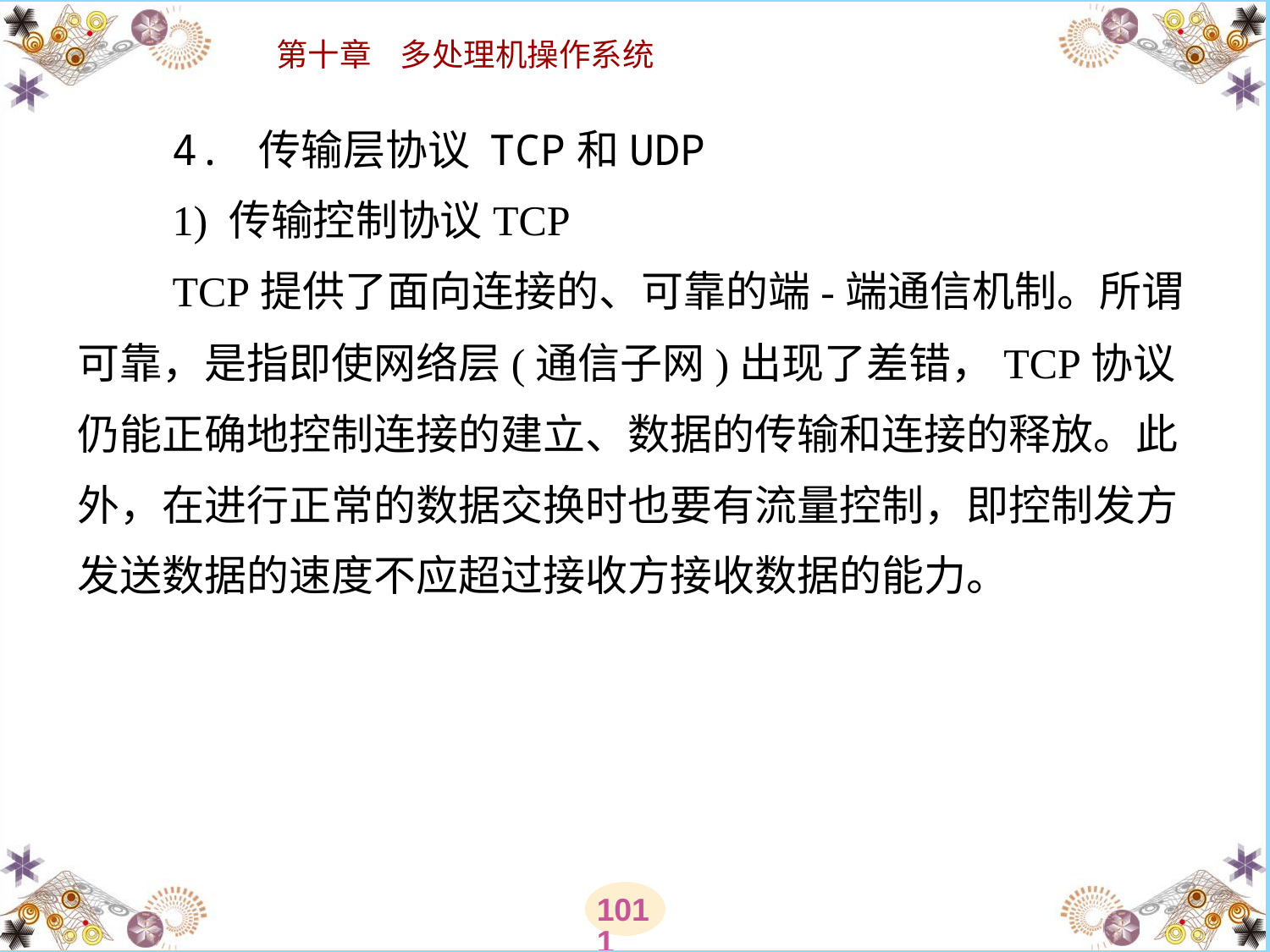

# 4. 传输层协议 TCP和UDP 　　1) 传输控制协议TCP 　　TCP提供了面向连接的、可靠的端-端通信机制。所谓可靠，是指即使网络层(通信子网)出现了差错，TCP协议仍能正确地控制连接的建立、数据的传输和连接的释放。此外，在进行正常的数据交换时也要有流量控制，即控制发方发送数据的速度不应超过接收方接收数据的能力。